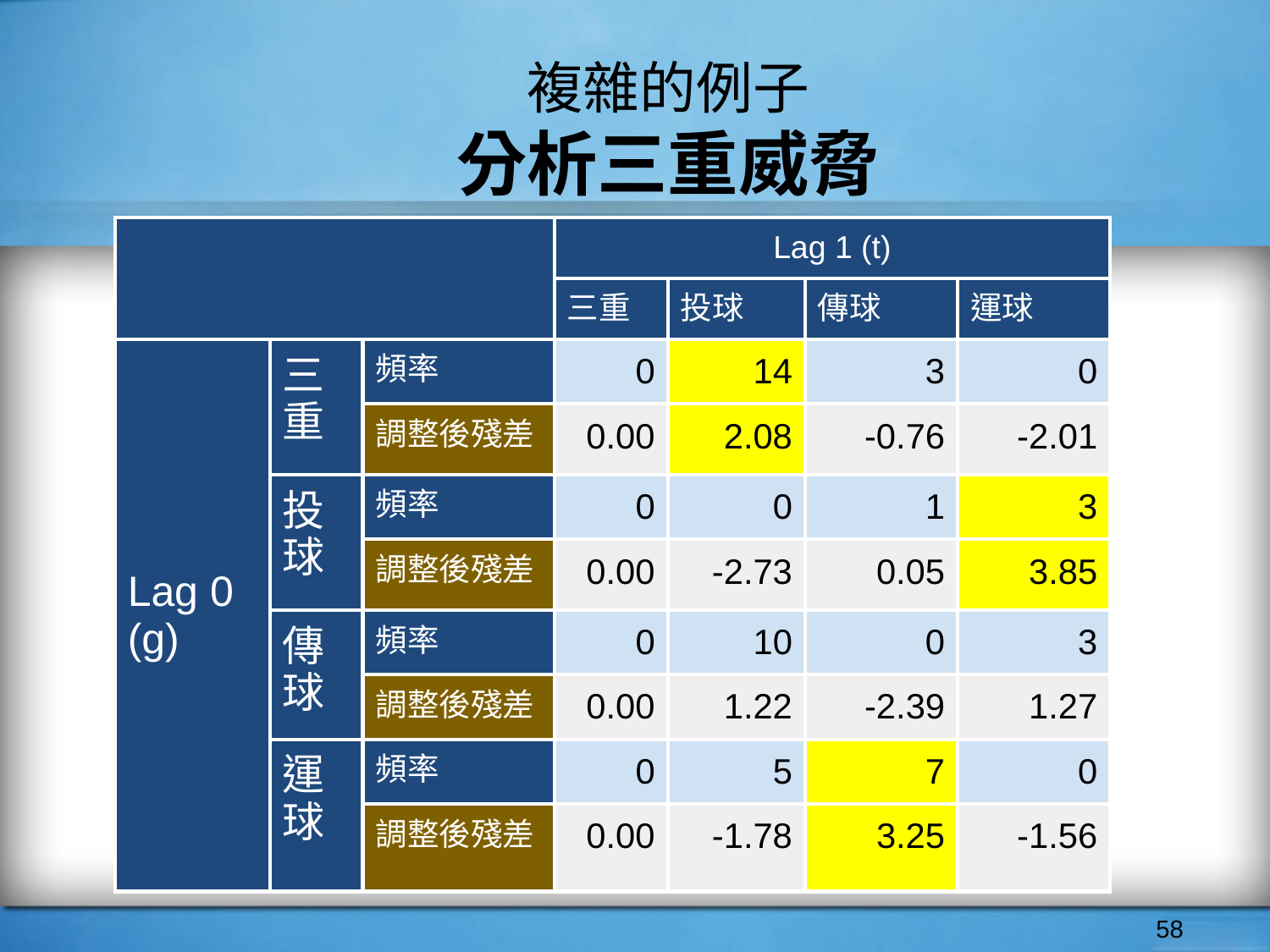

# 複雜的例子
分析三重威脅
|  |  |  | Lag 1 (t) |  |  |  |
| --- | --- | --- | --- | --- | --- | --- |
|  |  |  | 三重 | 投球 | 傳球 | 運球 |
| Lag 0 (g) | 三重 | 頻率 | 0 | 14 | 3 | 0 |
|  |  | 調整後殘差 | 0.00 | 2.08 | -0.76 | -2.01 |
|  | 投球 | 頻率 | 0 | 0 | 1 | 3 |
|  |  | 調整後殘差 | 0.00 | -2.73 | 0.05 | 3.85 |
|  | 傳球 | 頻率 | 0 | 10 | 0 | 3 |
|  |  | 調整後殘差 | 0.00 | 1.22 | -2.39 | 1.27 |
|  | 運球 | 頻率 | 0 | 5 | 7 | 0 |
|  |  | 調整後殘差 | 0.00 | -1.78 | 3.25 | -1.56 |

58